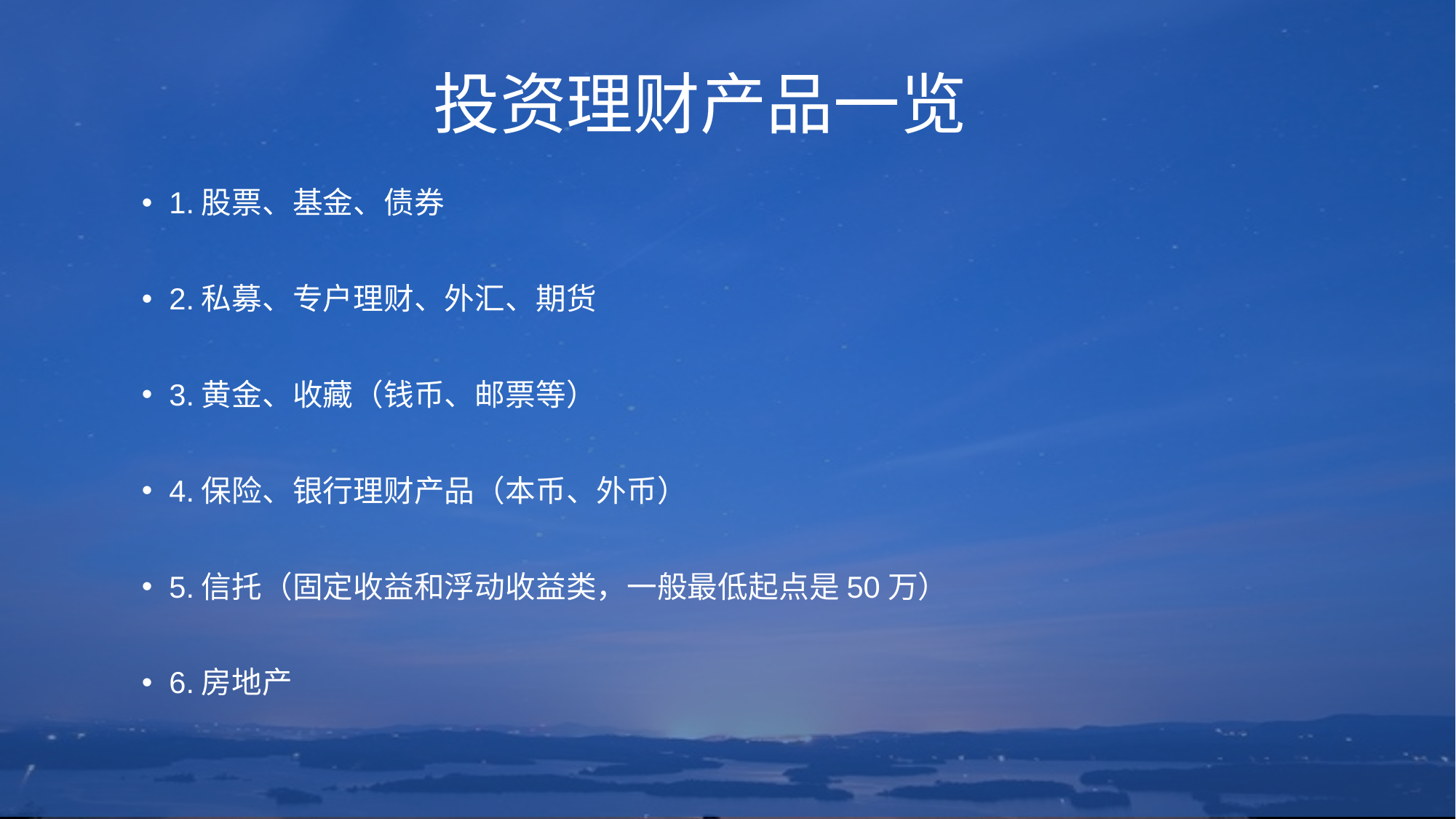

投资理财产品一览
1.股票、基金、债券

2.私募、专户理财、外汇、期货

3.黄金、收藏（钱币、邮票等）

4.保险、银行理财产品（本币、外币）

5.信托（固定收益和浮动收益类，一般最低起点是50万）

6.房地产